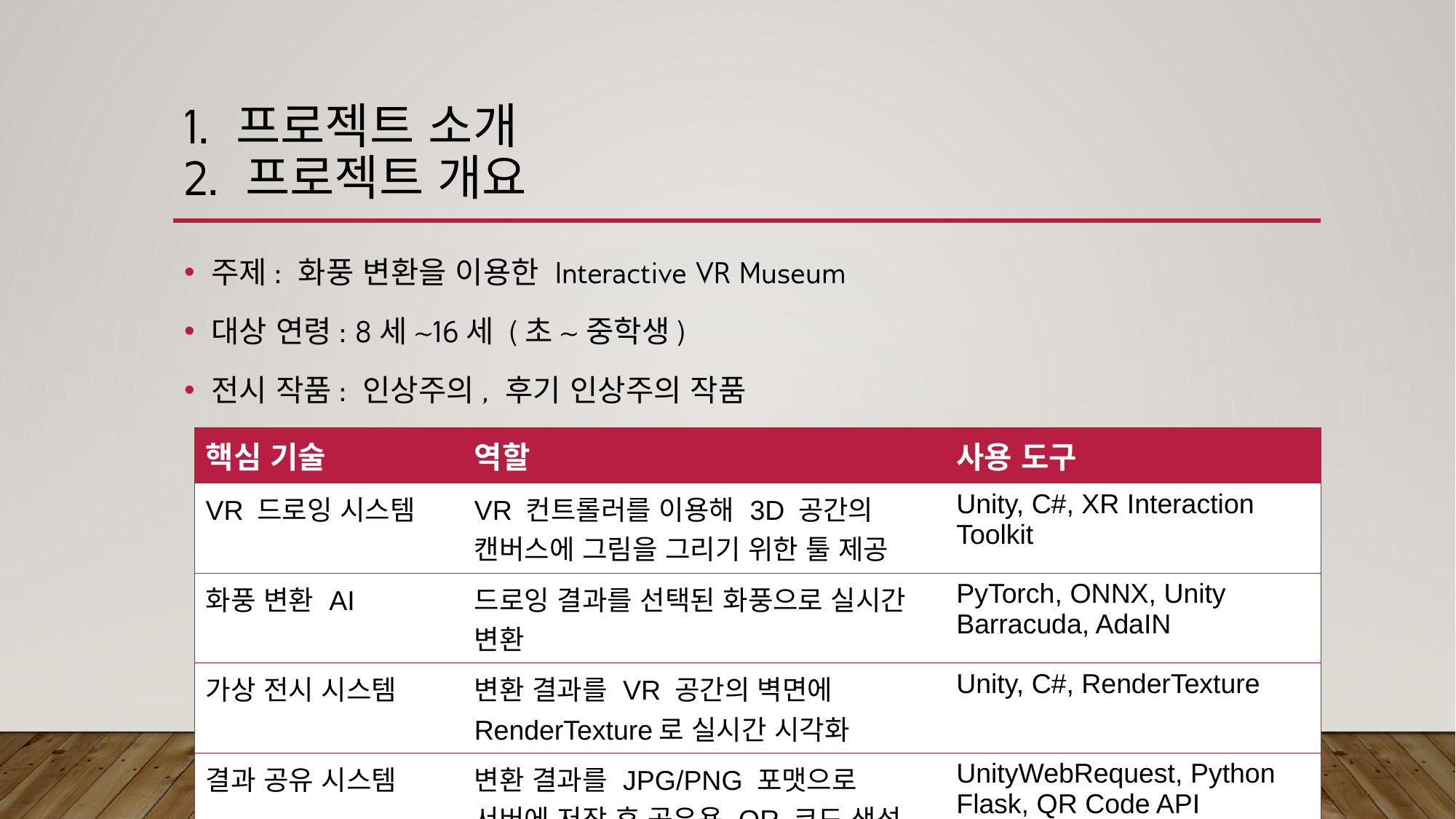

# 1. 프로젝트 소개 2. 프로젝트 개요
주제: 화풍 변환을 이용한 Interactive VR Museum
대상 연령: 8세~16세 (초~중학생)
전시 작품: 인상주의, 후기 인상주의 작품

| 핵심 기술 | 역할 | 사용 도구 |
| --- | --- | --- |
| VR 드로잉 시스템 | VR 컨트롤러를 이용해 3D 공간의 캔버스에 그림을 그리기 위한 툴 제공 | Unity, C#, XR Interaction Toolkit |
| 화풍 변환 AI | 드로잉 결과를 선택된 화풍으로 실시간 변환 | PyTorch, ONNX, Unity Barracuda, AdaIN |
| 가상 전시 시스템 | 변환 결과를 VR 공간의 벽면에 RenderTexture로 실시간 시각화 | Unity, C#, RenderTexture |
| 결과 공유 시스템 | 변환 결과를 JPG/PNG 포맷으로 서버에 저장 후 공유용 QR 코드 생성·배포 | UnityWebRequest, Python Flask, QR Code API |